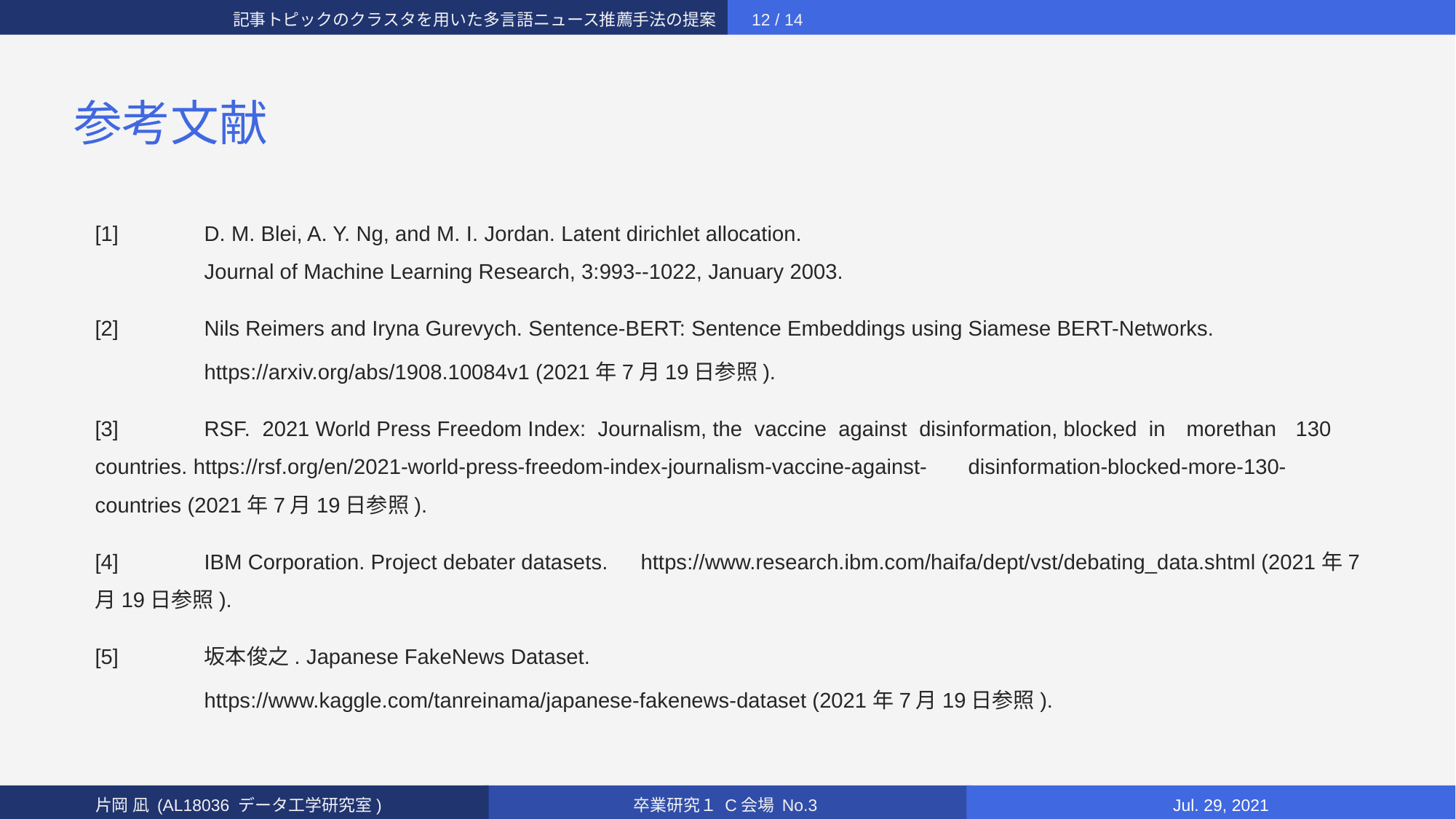

# 参考文献
[1]	D. M. Blei, A. Y. Ng, and M. I. Jordan. Latent dirichlet allocation.
	Journal of Machine Learning Research, 3:993--1022, January 2003.
[2]	Nils Reimers and Iryna Gurevych. Sentence-BERT: Sentence Embeddings using Siamese BERT-Networks.
	https://arxiv.org/abs/1908.10084v1 (2021年7月19日参照).
[3]	RSF.  2021 World Press Freedom Index:  Journalism, the  vaccine  against  disinformation, blocked  in  	morethan 	130 countries. https://rsf.org/en/2021-world-press-freedom-index-journalism-vaccine-against-	disinformation-blocked-more-130-countries (2021年7月19日参照).
[4]	IBM Corporation. Project debater datasets. 	https://www.research.ibm.com/haifa/dept/vst/debating_data.shtml (2021年7月19日参照).
[5]	坂本俊之. Japanese FakeNews Dataset.
	https://www.kaggle.com/tanreinama/japanese-fakenews-dataset (2021年7月19日参照).